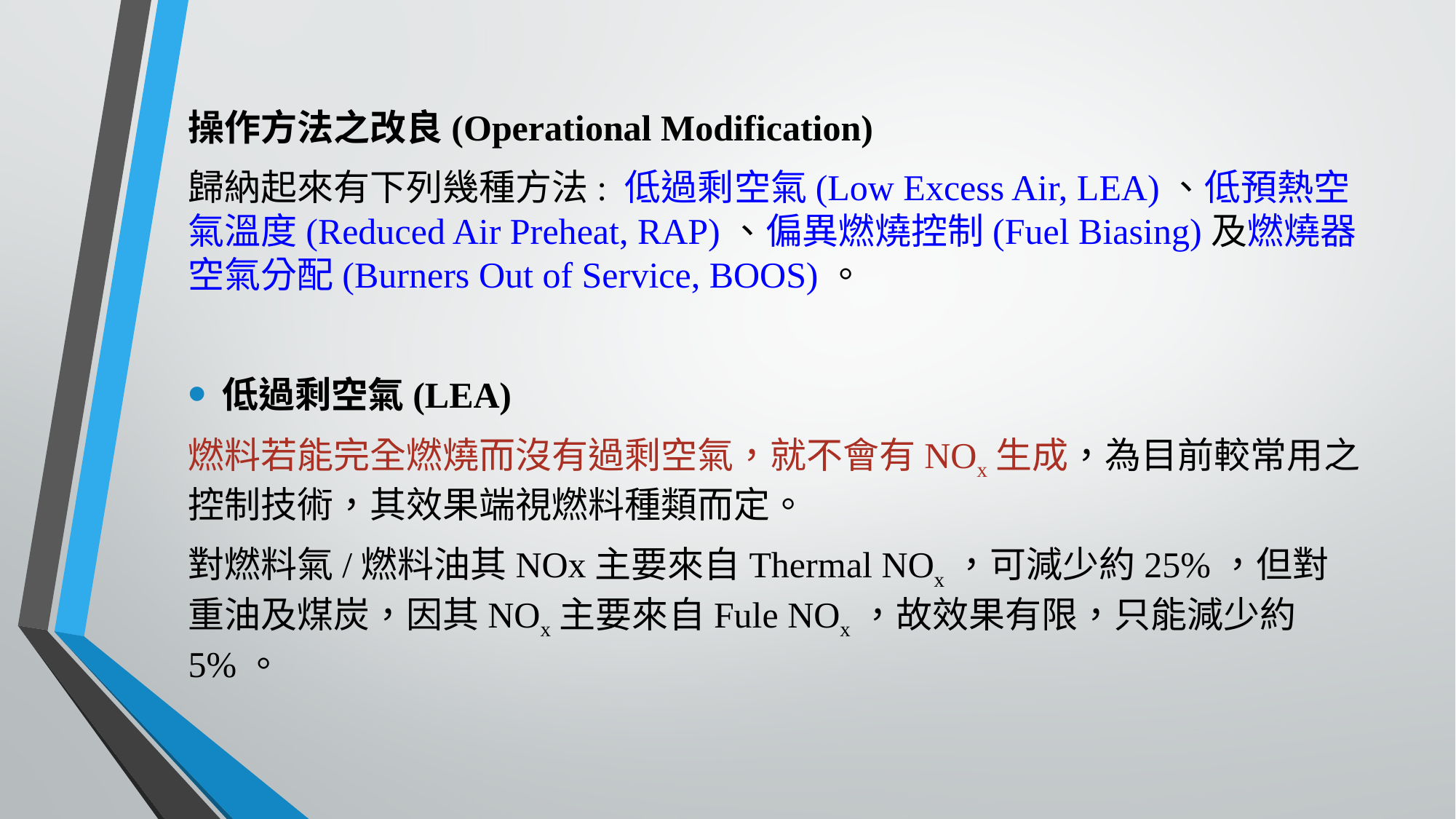

操作方法之改良(Operational Modification)
歸納起來有下列幾種方法: 低過剩空氣(Low Excess Air, LEA)、低預熱空氣溫度(Reduced Air Preheat, RAP)、偏異燃燒控制(Fuel Biasing)及燃燒器空氣分配(Burners Out of Service, BOOS)。

低過剩空氣(LEA)
燃料若能完全燃燒而沒有過剩空氣，就不會有NOx生成，為目前較常用之控制技術，其效果端視燃料種類而定。
對燃料氣/燃料油其NOx主要來自Thermal NOx，可減少約25%，但對重油及煤炭，因其NOx主要來自Fule NOx，故效果有限，只能減少約5%。